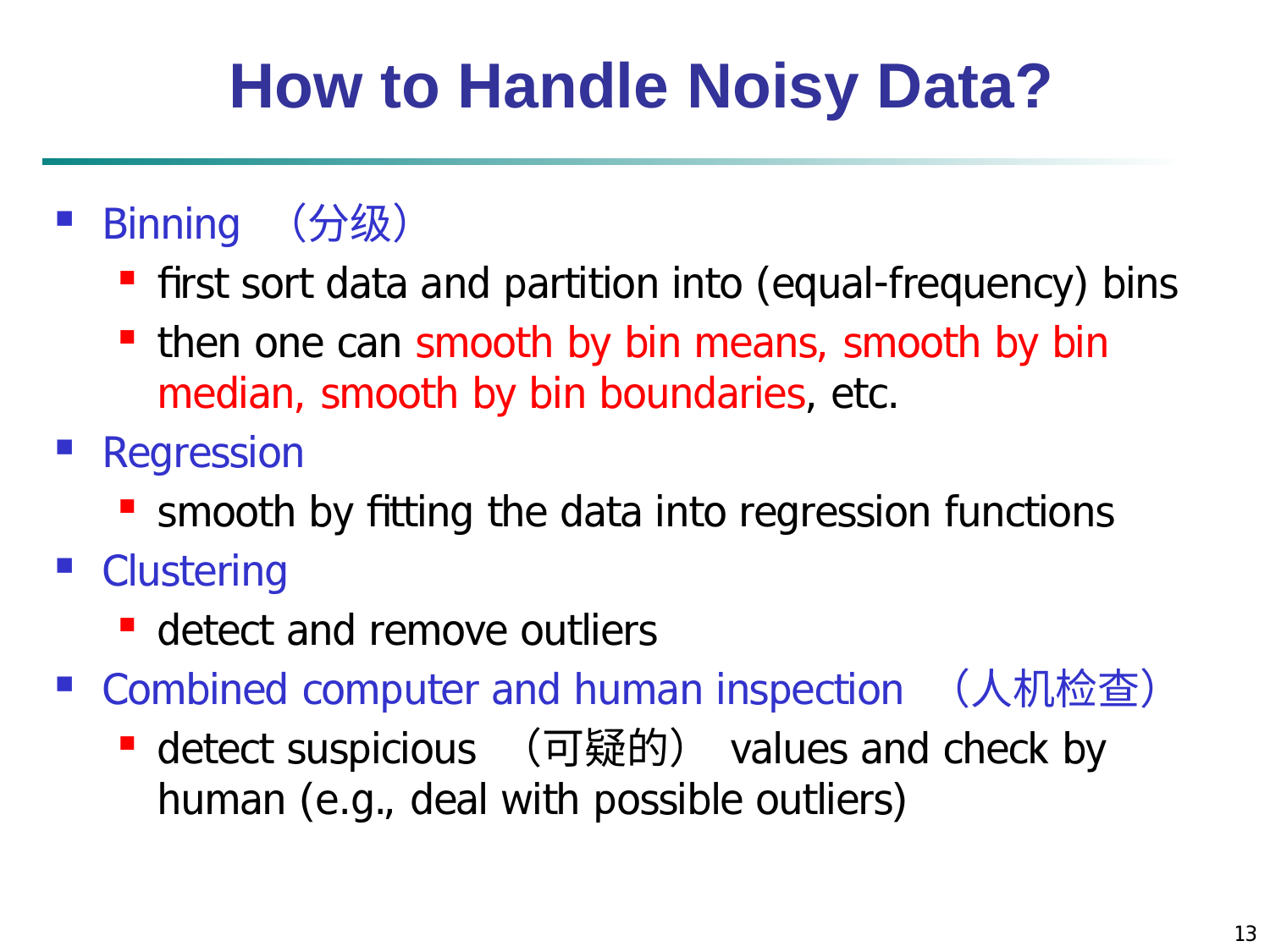

# How to Handle Noisy Data?
Binning （分级）
first sort data and partition into (equal-frequency) bins
then one can smooth by bin means, smooth by bin median, smooth by bin boundaries, etc.
Regression
smooth by fitting the data into regression functions
Clustering
detect and remove outliers
Combined computer and human inspection （人机检查）
detect suspicious （可疑的） values and check by human (e.g., deal with possible outliers)
13